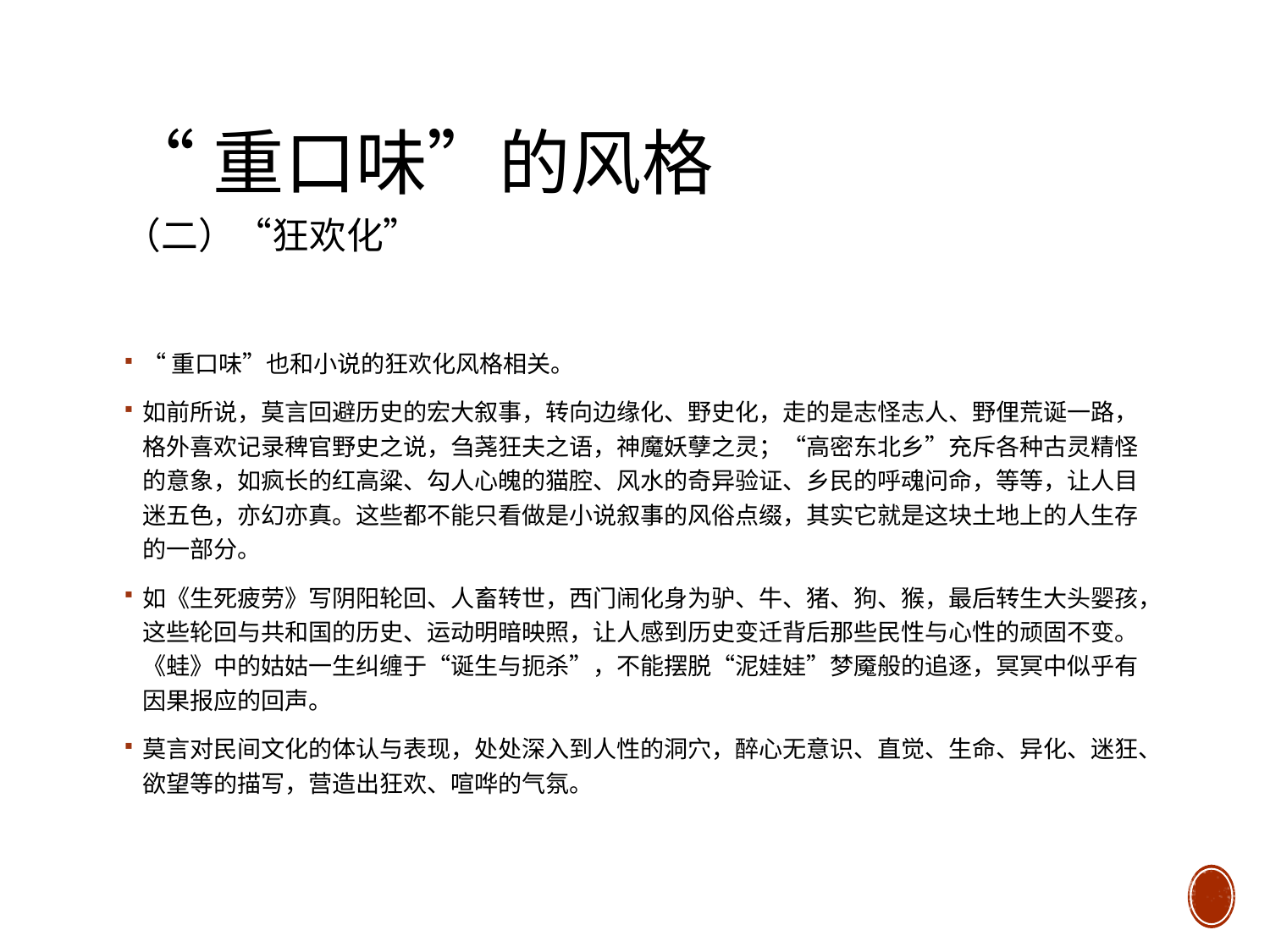

# “重口味”的风格 （二）“狂欢化”
“重口味”也和小说的狂欢化风格相关。
如前所说，莫言回避历史的宏大叙事，转向边缘化、野史化，走的是志怪志人、野俚荒诞一路，格外喜欢记录稗官野史之说，刍荛狂夫之语，神魔妖孽之灵；“高密东北乡”充斥各种古灵精怪的意象，如疯长的红高粱、勾人心魄的猫腔、风水的奇异验证、乡民的呼魂问命，等等，让人目迷五色，亦幻亦真。这些都不能只看做是小说叙事的风俗点缀，其实它就是这块土地上的人生存的一部分。
如《生死疲劳》写阴阳轮回、人畜转世，西门闹化身为驴、牛、猪、狗、猴，最后转生大头婴孩，这些轮回与共和国的历史、运动明暗映照，让人感到历史变迁背后那些民性与心性的顽固不变。《蛙》中的姑姑一生纠缠于“诞生与扼杀”，不能摆脱“泥娃娃”梦魇般的追逐，冥冥中似乎有因果报应的回声。
莫言对民间文化的体认与表现，处处深入到人性的洞穴，醉心无意识、直觉、生命、异化、迷狂、欲望等的描写，营造出狂欢、喧哗的气氛。